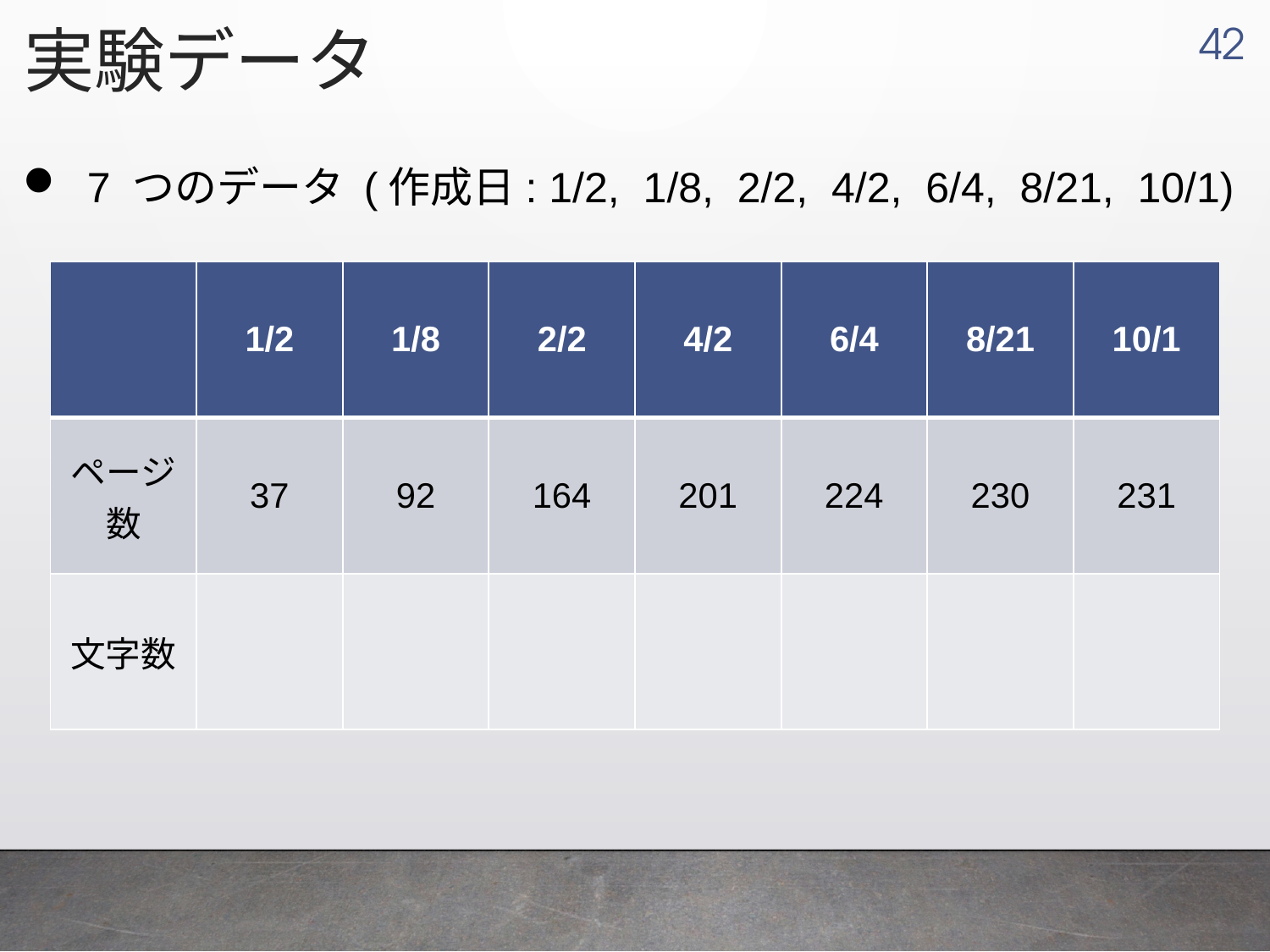

実験データ
42
7 つのデータ (作成日: 1/2,  1/8,  2/2,  4/2,  6/4,  8/21,  10/1)
|  | 1/2 | 1/8 | 2/2 | 4/2 | 6/4 | 8/21 | 10/1 |
| --- | --- | --- | --- | --- | --- | --- | --- |
| ページ数 | 37 | 92 | 164 | 201 | 224 | 230 | 231 |
| 文字数 |  |  |  |  |  |  |  |